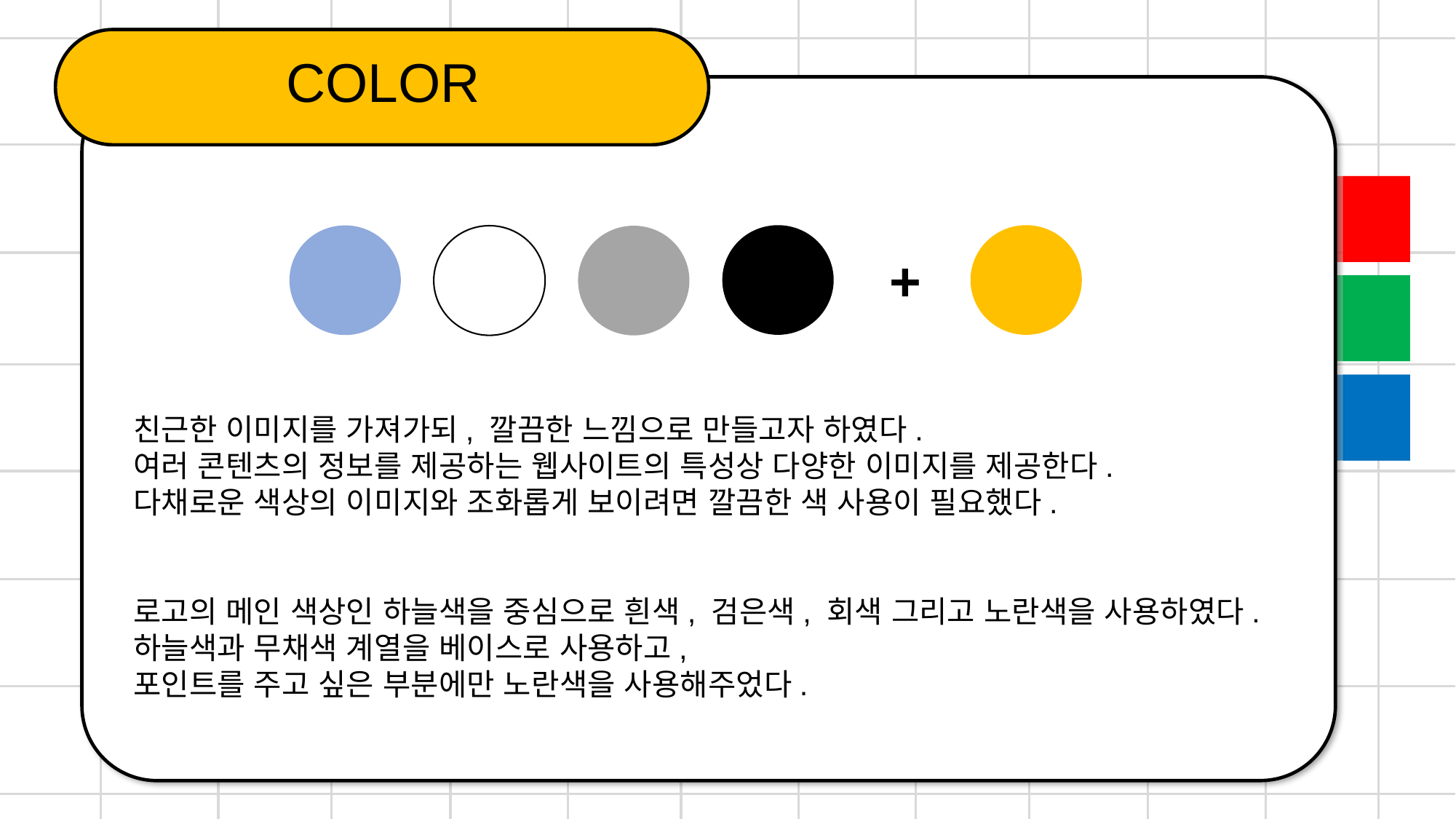

COLOR

+

친근한 이미지를 가져가되, 깔끔한 느낌으로 만들고자 하였다.
여러 콘텐츠의 정보를 제공하는 웹사이트의 특성상 다양한 이미지를 제공한다.
다채로운 색상의 이미지와 조화롭게 보이려면 깔끔한 색 사용이 필요했다.

로고의 메인 색상인 하늘색을 중심으로 흰색, 검은색, 회색 그리고 노란색을 사용하였다.
하늘색과 무채색 계열을 베이스로 사용하고,
포인트를 주고 싶은 부분에만 노란색을 사용해주었다.